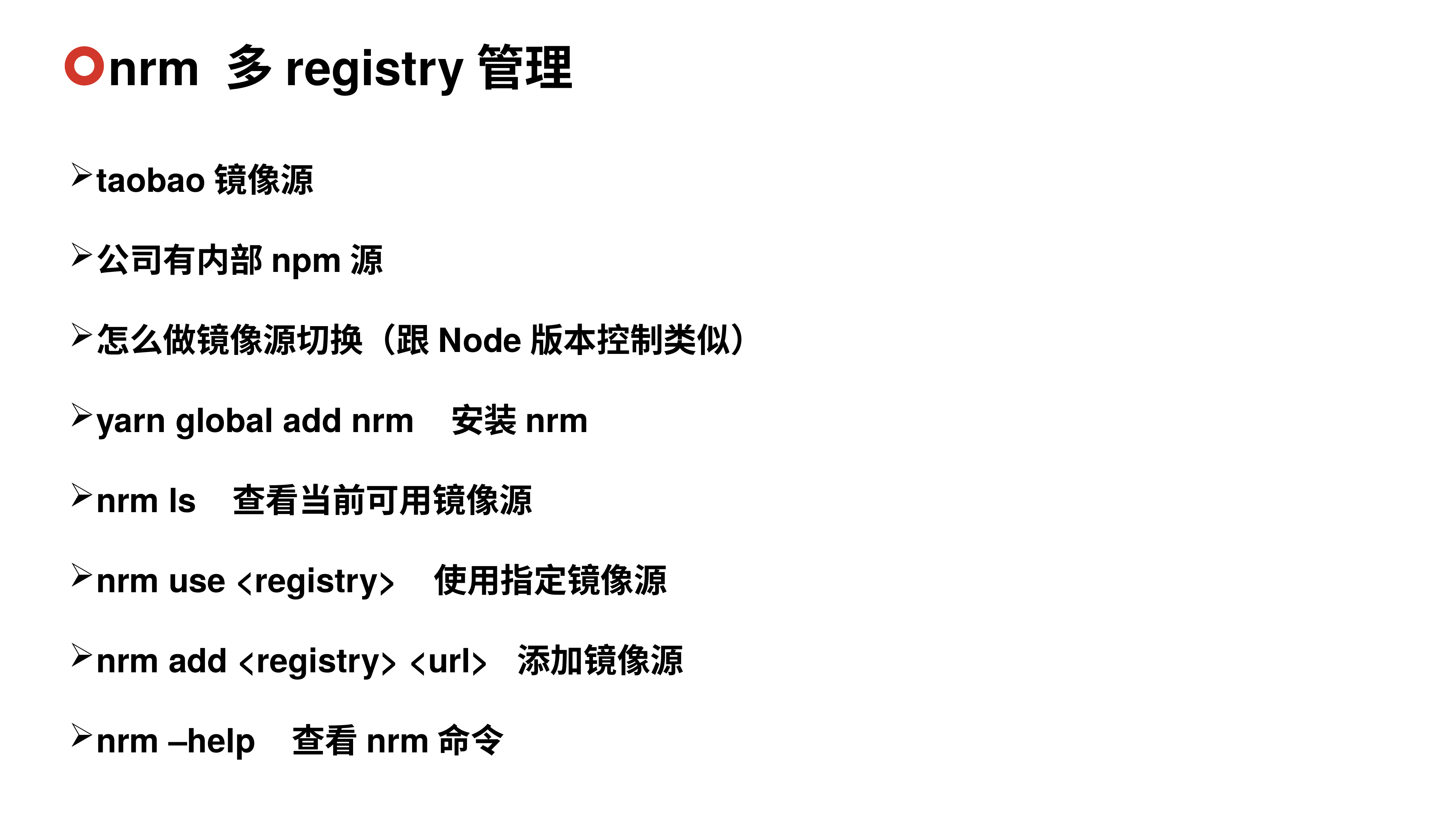

nrm 多registry管理

taobao镜像源

公司有内部npm源

怎么做镜像源切换（跟Node版本控制类似）

yarn global add nrm   安装nrm

nrm ls   查看当前可用镜像源

nrm use <registry>   使用指定镜像源

nrm add <registry> <url>  添加镜像源

nrm –help   查看nrm命令